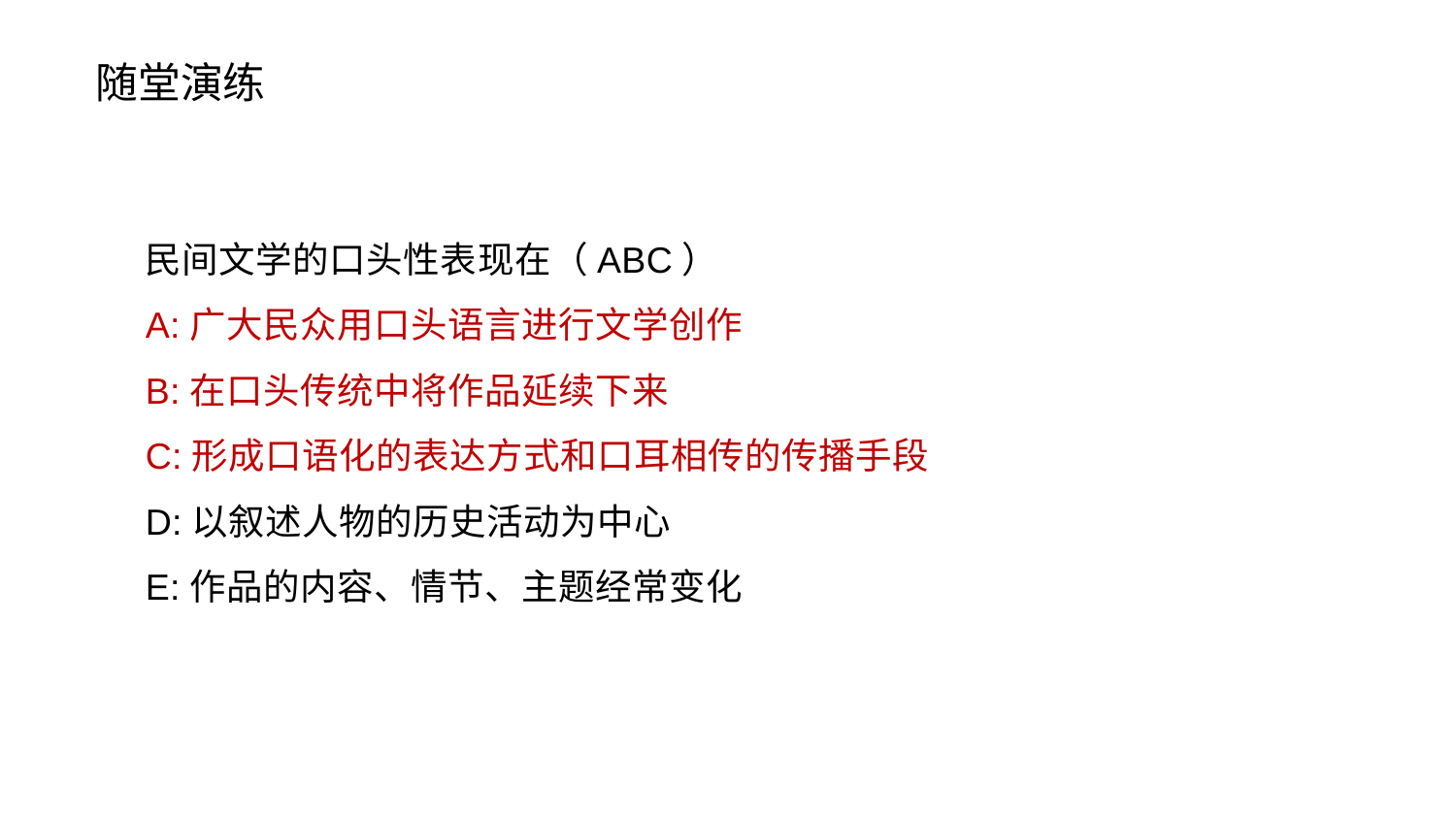

随堂演练
民间文学的口头性表现在（ABC）
A:广大民众用口头语言进行文学创作​
B:在口头传统中将作品延续下来
C:形成口语化的表达方式和口耳相传的传播手段
D:以叙述人物的历史活动为中心
E:作品的内容、情节、主题经常变化